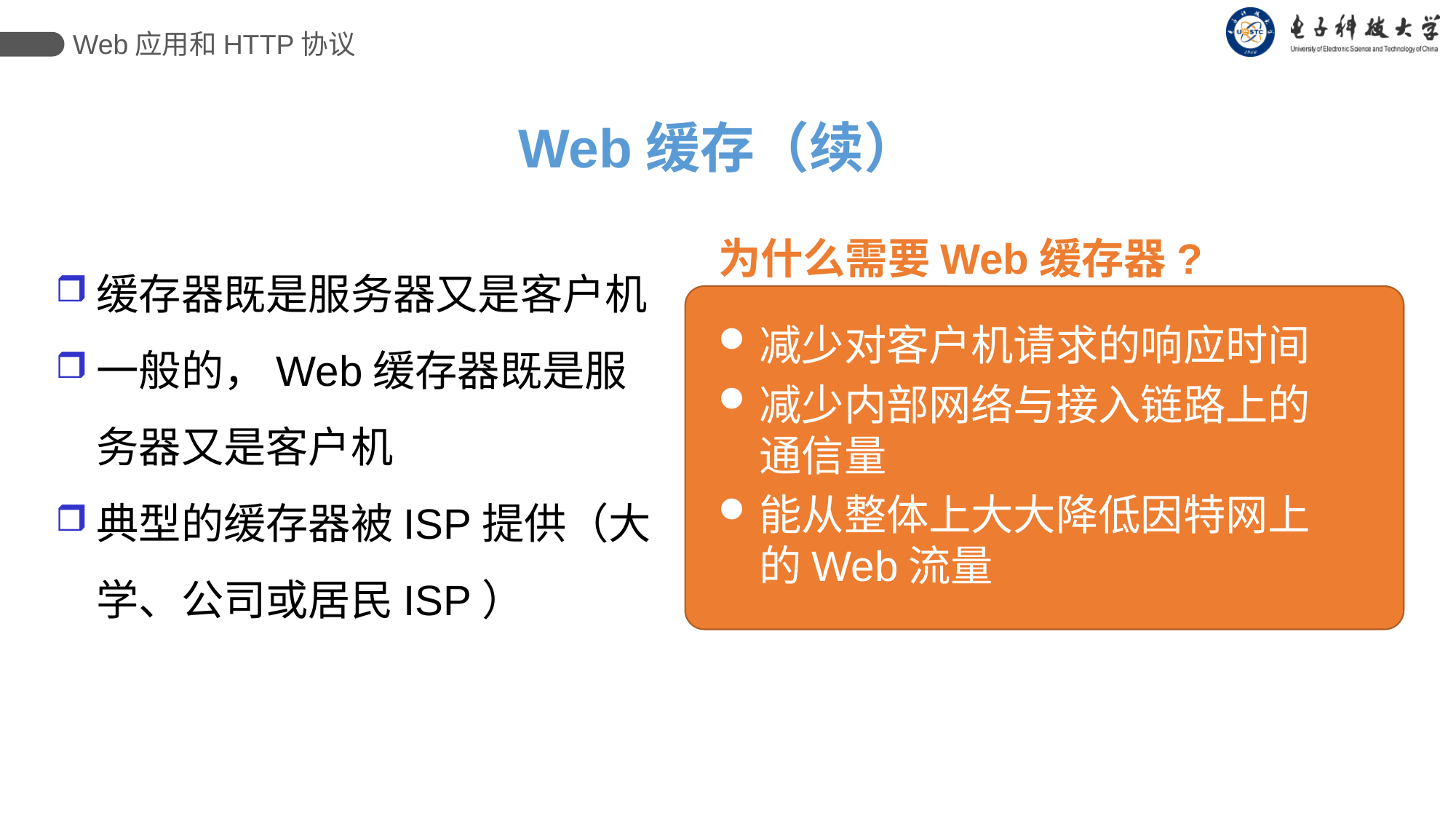

Web应用和HTTP协议
Web缓存（续）
为什么需要Web缓存器?
减少对客户机请求的响应时间
减少内部网络与接入链路上的通信量
能从整体上大大降低因特网上的Web流量
缓存器既是服务器又是客户机
一般的，Web缓存器既是服务器又是客户机
典型的缓存器被ISP提供（大学、公司或居民ISP）